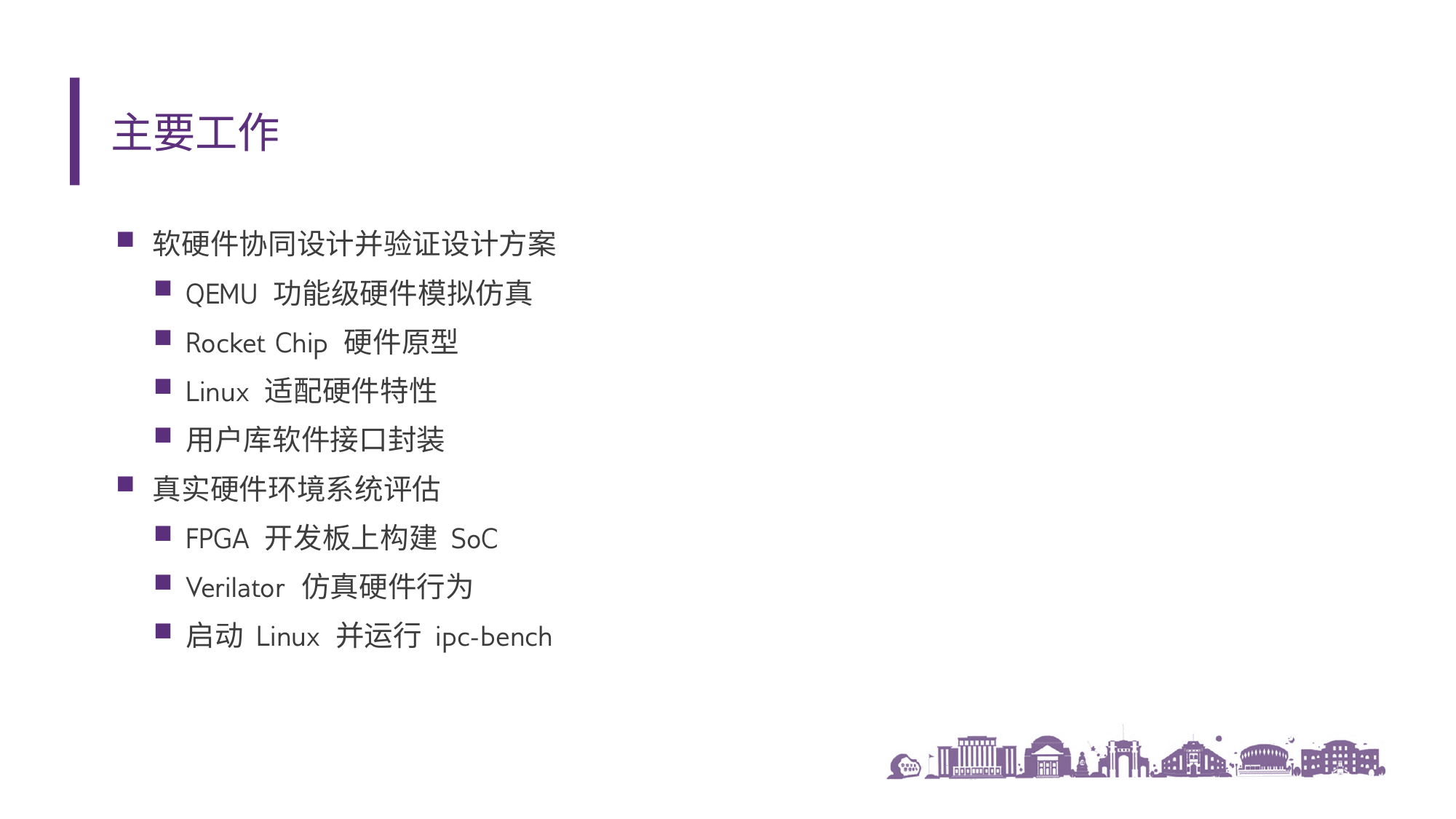

# 主要工作
软硬件协同设计并验证设计方案
QEMU 功能级硬件模拟仿真
Rocket Chip 硬件原型
Linux 适配硬件特性
用户库软件接口封装
真实硬件环境系统评估
FPGA 开发板上构建 SoC
Verilator 仿真硬件行为
启动 Linux 并运行 ipc-bench